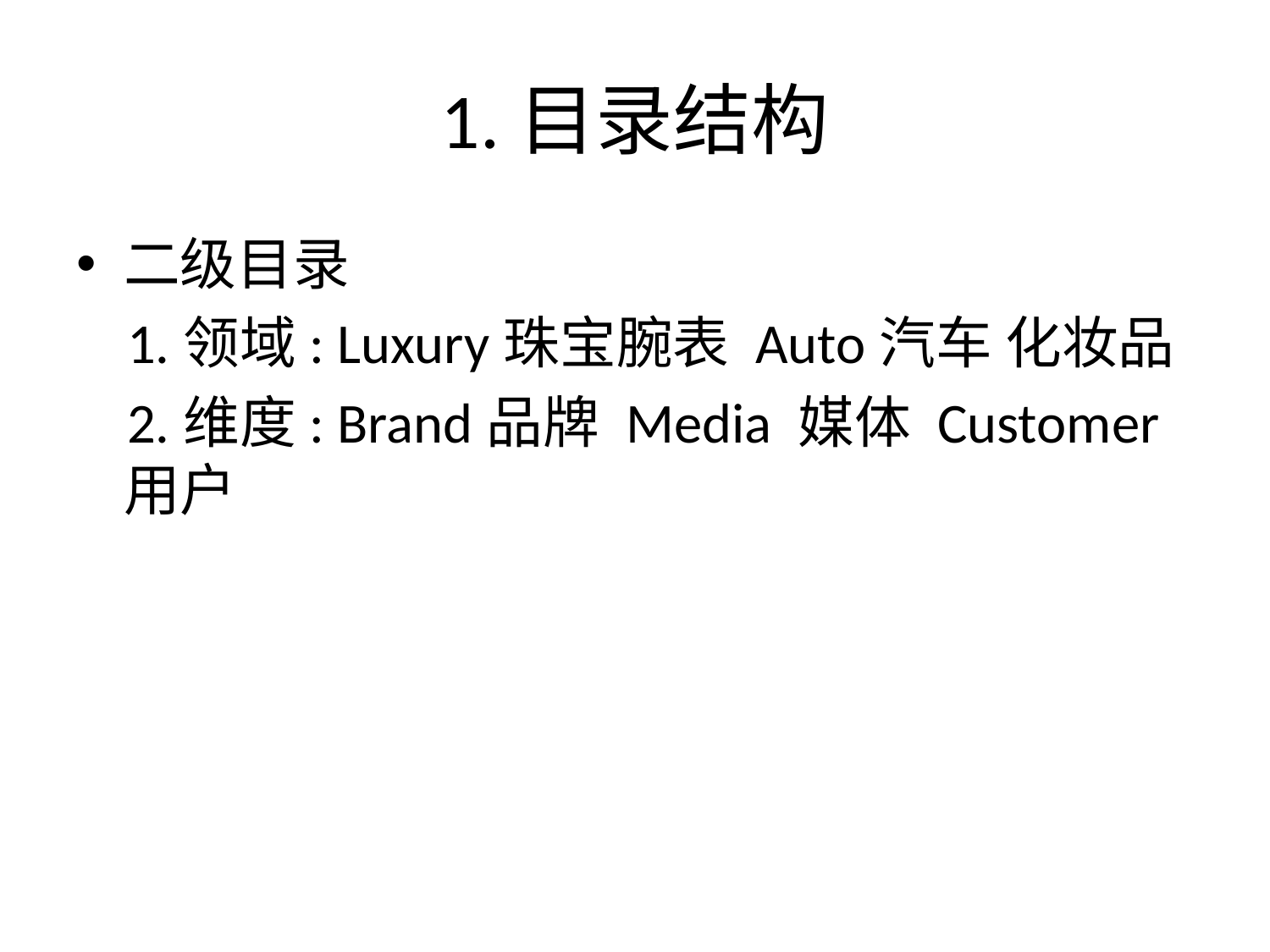

# 1.目录结构
二级目录
    1.领域: Luxury珠宝腕表 Auto汽车 化妆品
    2.维度: Brand品牌 Media 媒体 Customer用户